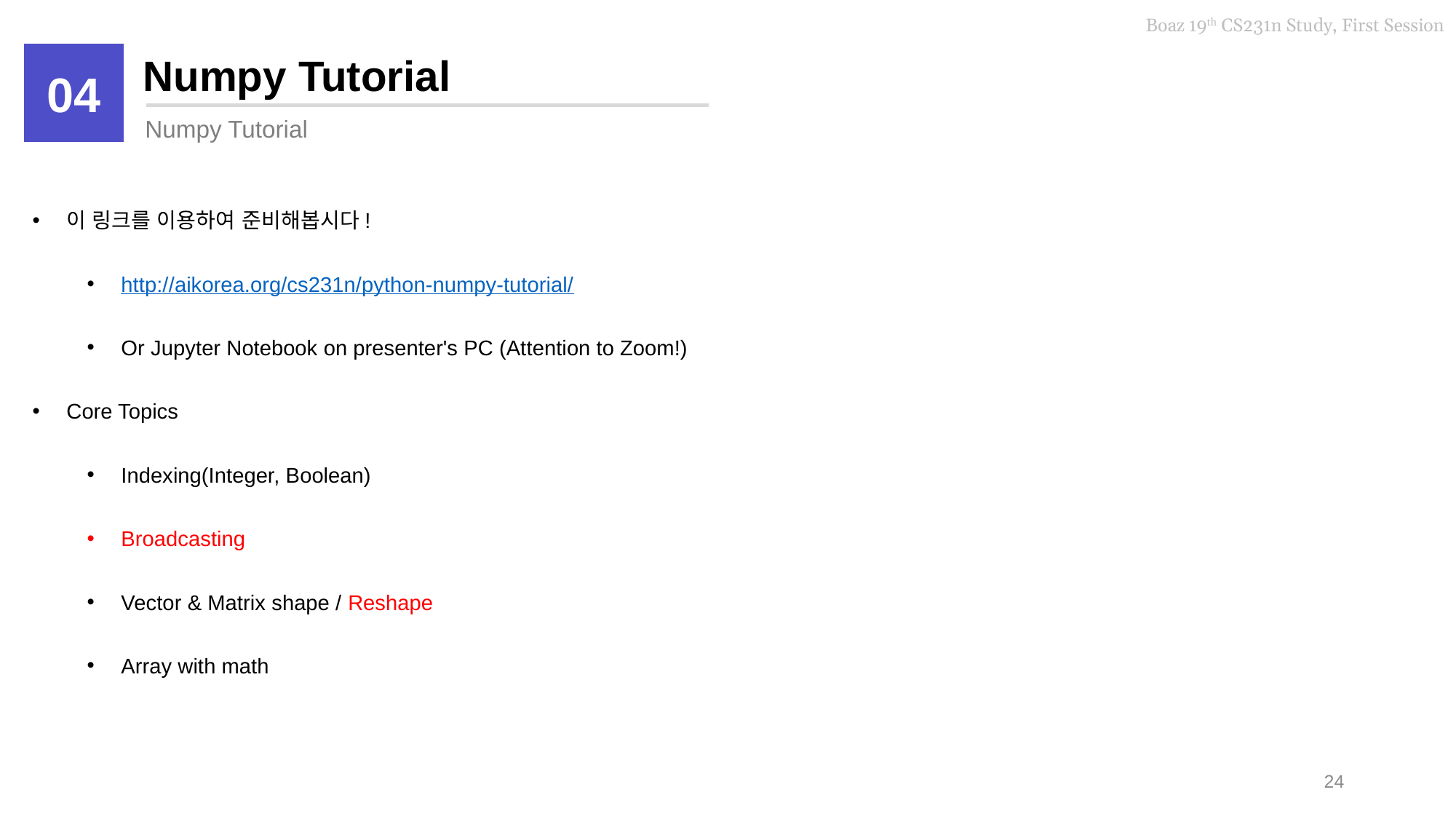

Numpy Tutorial
04
Numpy Tutorial
이 링크를 이용하여 준비해봅시다!
http://aikorea.org/cs231n/python-numpy-tutorial/
Or Jupyter Notebook on presenter's PC (Attention to Zoom!)
Core Topics
Indexing(Integer, Boolean)
Broadcasting
Vector & Matrix shape / Reshape
Array with math
24